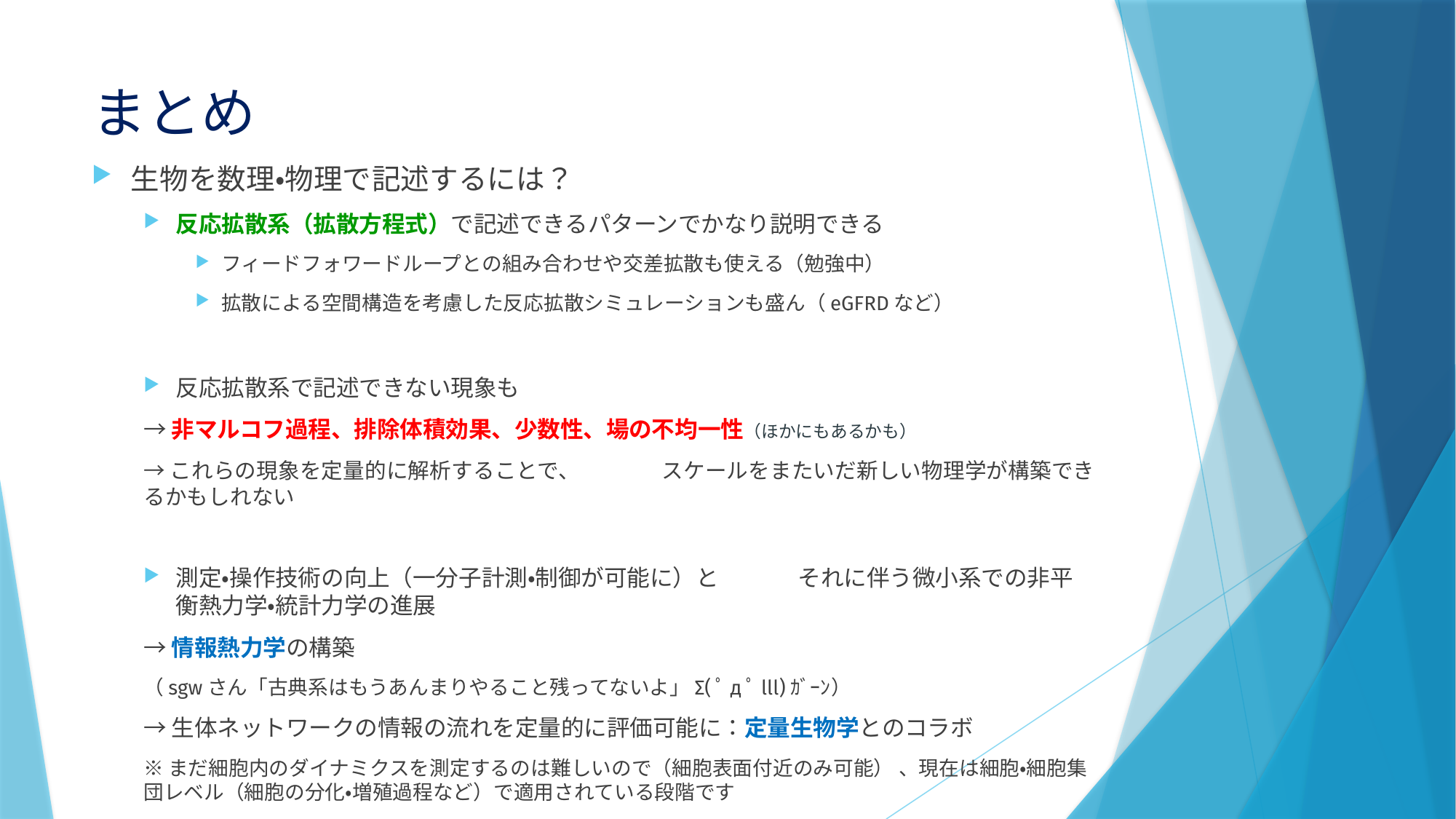

# まとめ
生物を数理・物理で記述するには？
反応拡散系（拡散方程式）で記述できるパターンでかなり説明できる
フィードフォワードループとの組み合わせや交差拡散も使える（勉強中）
拡散による空間構造を考慮した反応拡散シミュレーションも盛ん（eGFRDなど）

反応拡散系で記述できない現象も
→非マルコフ過程、排除体積効果、少数性、場の不均一性（ほかにもあるかも）
→これらの現象を定量的に解析することで、									スケールをまたいだ新しい物理学が構築できるかもしれない

測定・操作技術の向上（一分子計測・制御が可能に）と						それに伴う微小系での非平衡熱力学・統計力学の進展
→情報熱力学の構築
（sgwさん「古典系はもうあんまりやること残ってないよ」Σ(ﾟдﾟlll)ｶﾞｰﾝ）
→生体ネットワークの情報の流れを定量的に評価可能に：定量生物学とのコラボ
※まだ細胞内のダイナミクスを測定するのは難しいので（細胞表面付近のみ可能） 、現在は細胞・細胞集団レベル（細胞の分化・増殖過程など）で適用されている段階です